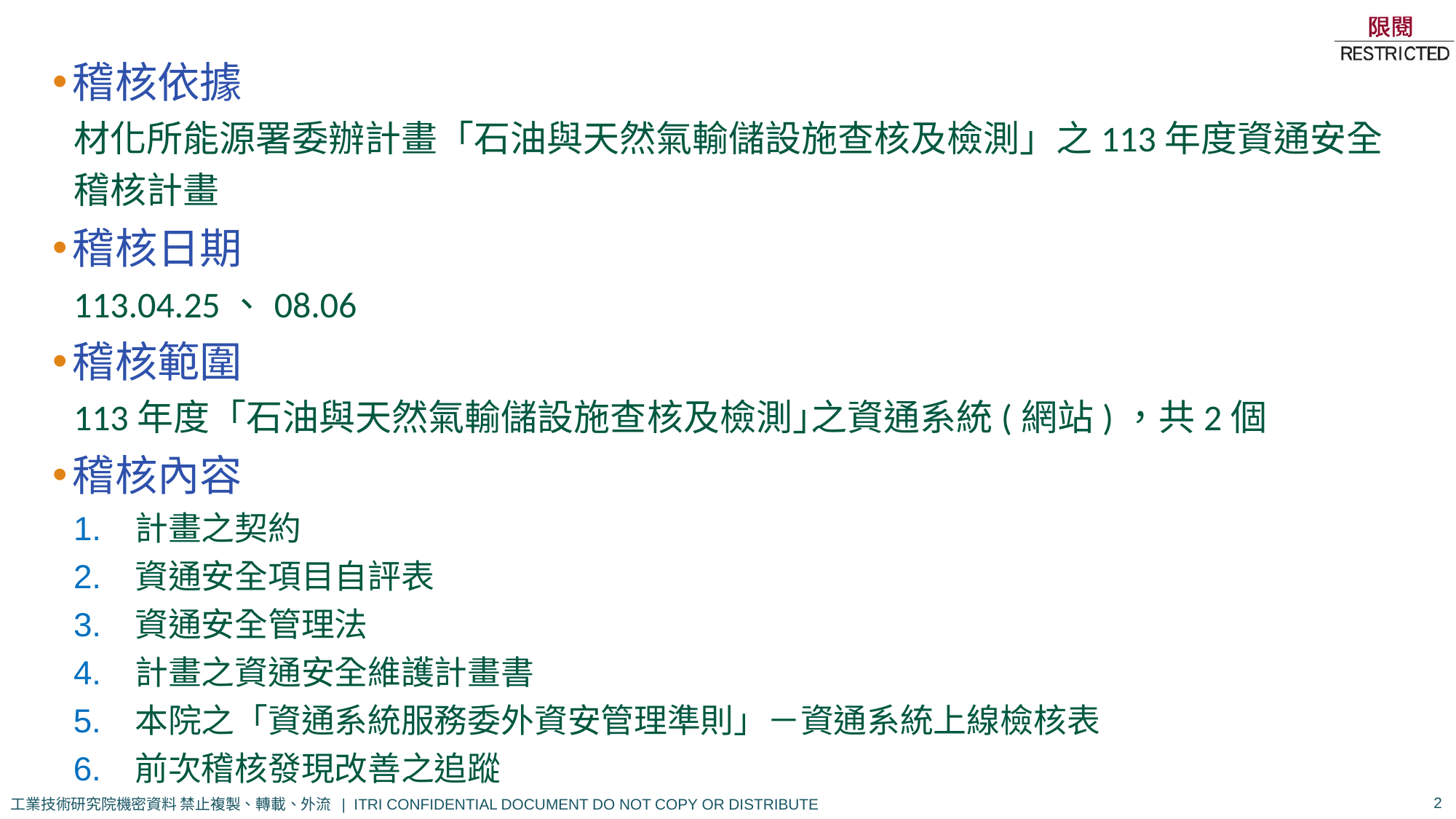

稽核依據
材化所能源署委辦計畫「石油與天然氣輸儲設施查核及檢測」之113年度資通安全稽核計畫
稽核日期
113.04.25、08.06
稽核範圍
113年度「石油與天然氣輸儲設施查核及檢測｣之資通系統(網站)，共2個
稽核內容
計畫之契約
資通安全項目自評表
資通安全管理法
計畫之資通安全維護計畫書
本院之「資通系統服務委外資安管理準則」－資通系統上線檢核表
前次稽核發現改善之追蹤
2